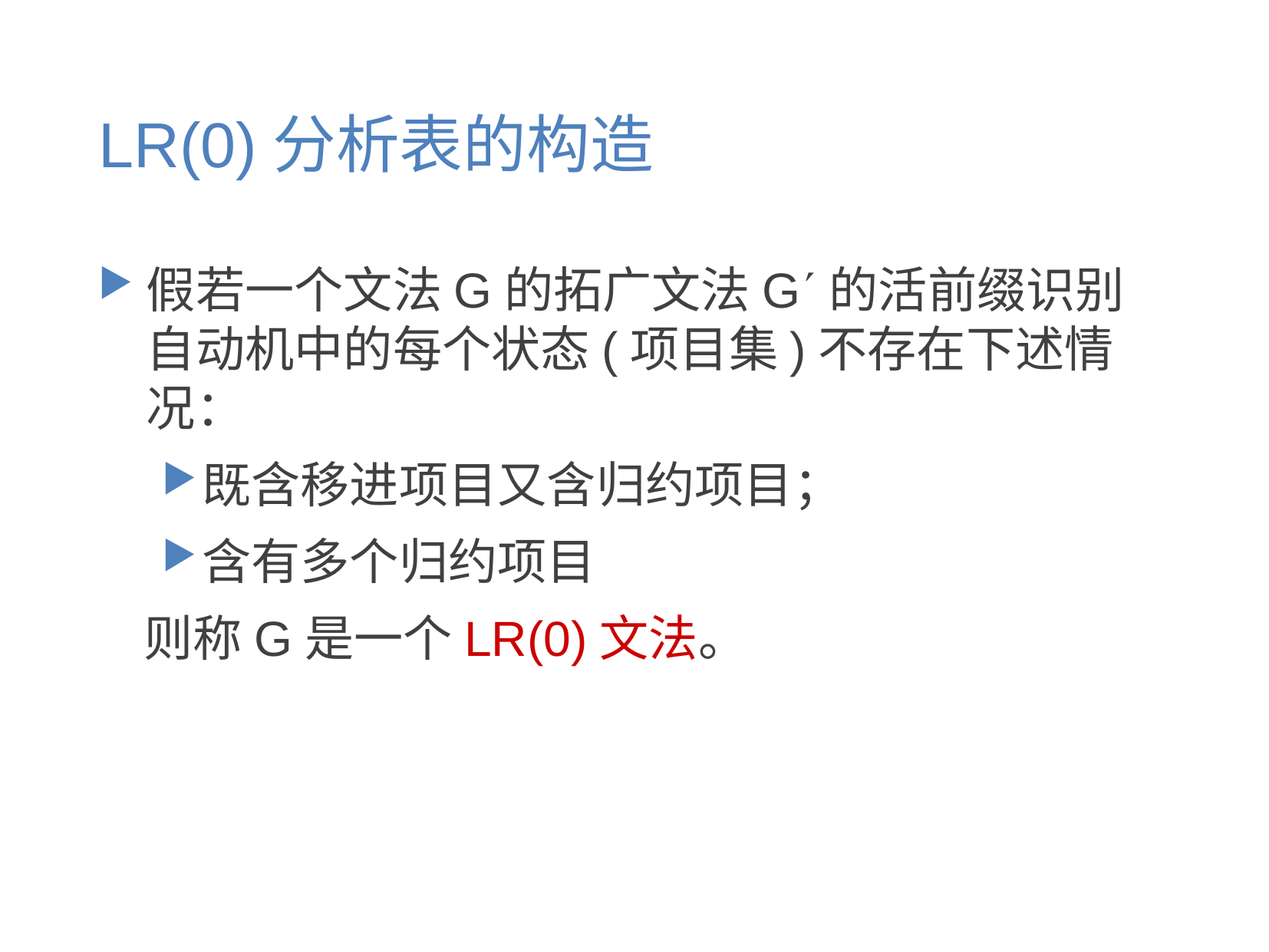

# LR(0)分析表的构造
假若一个文法G的拓广文法G′的活前缀识别自动机中的每个状态(项目集)不存在下述情况：
既含移进项目又含归约项目；
含有多个归约项目
   则称G是一个LR(0)文法。